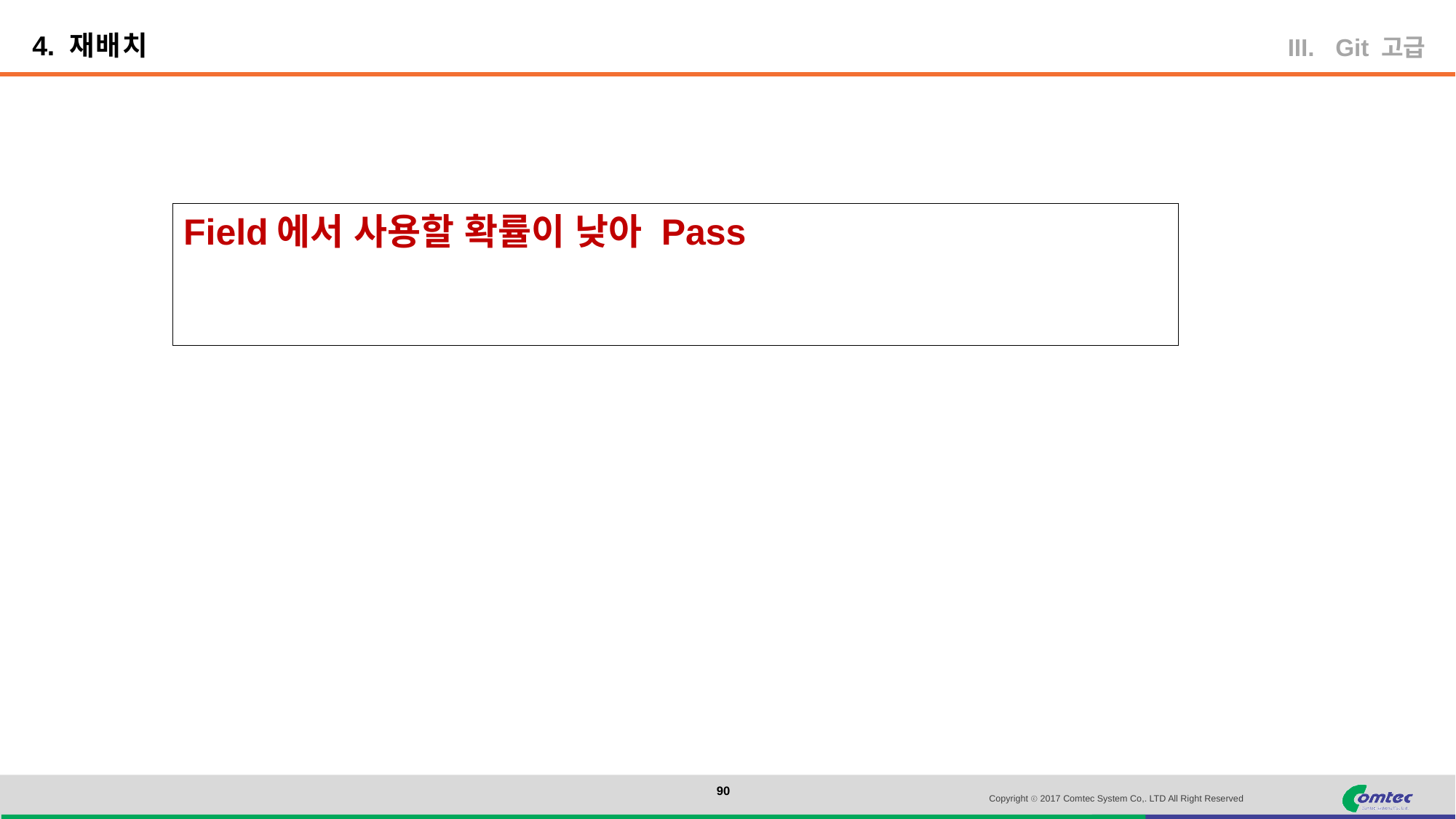

4. 재배치
Git 고급
Field에서 사용할 확률이 낮아 Pass